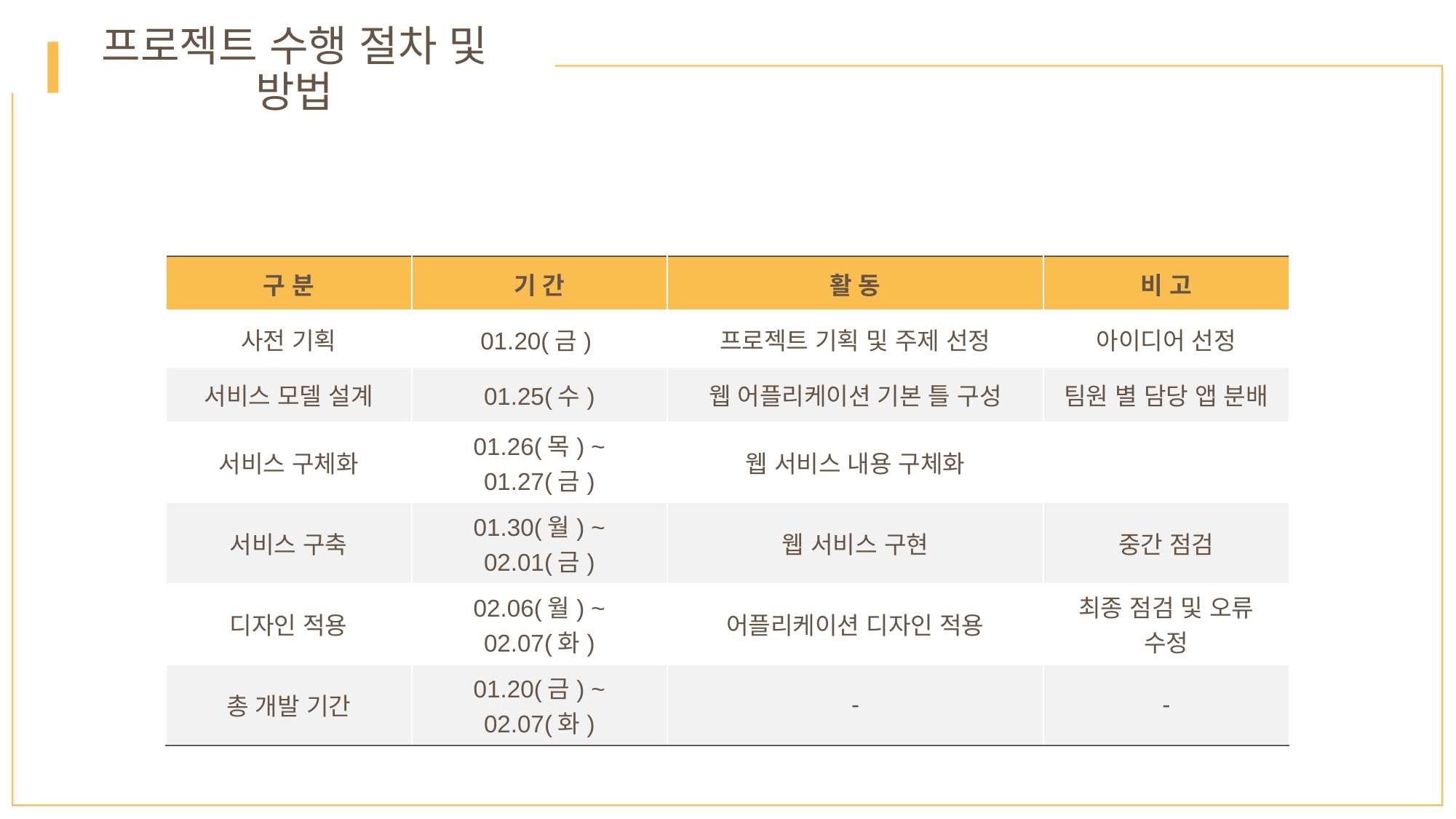

프로젝트 수행 절차 및 방법

| 구 분 | 기 간 | 활 동 | 비 고 |
| --- | --- | --- | --- |
| 사전 기획 | 01.20(금) | 프로젝트 기획 및 주제 선정 | 아이디어 선정 |
| 서비스 모델 설계 | 01.25(수) | 웹 어플리케이션 기본 틀 구성 | 팀원 별 담당 앱 분배 |
| 서비스 구체화 | 01.26(목) ~ 01.27(금) | 웹 서비스 내용 구체화 |  |
| 서비스 구축 | 01.30(월) ~ 02.01(금) | 웹 서비스 구현 | 중간 점검 |
| 디자인 적용 | 02.06(월) ~ 02.07(화) | 어플리케이션 디자인 적용 | 최종 점검 및 오류 수정 |
| 총 개발 기간 | 01.20(금) ~ 02.07(화) | - | - |